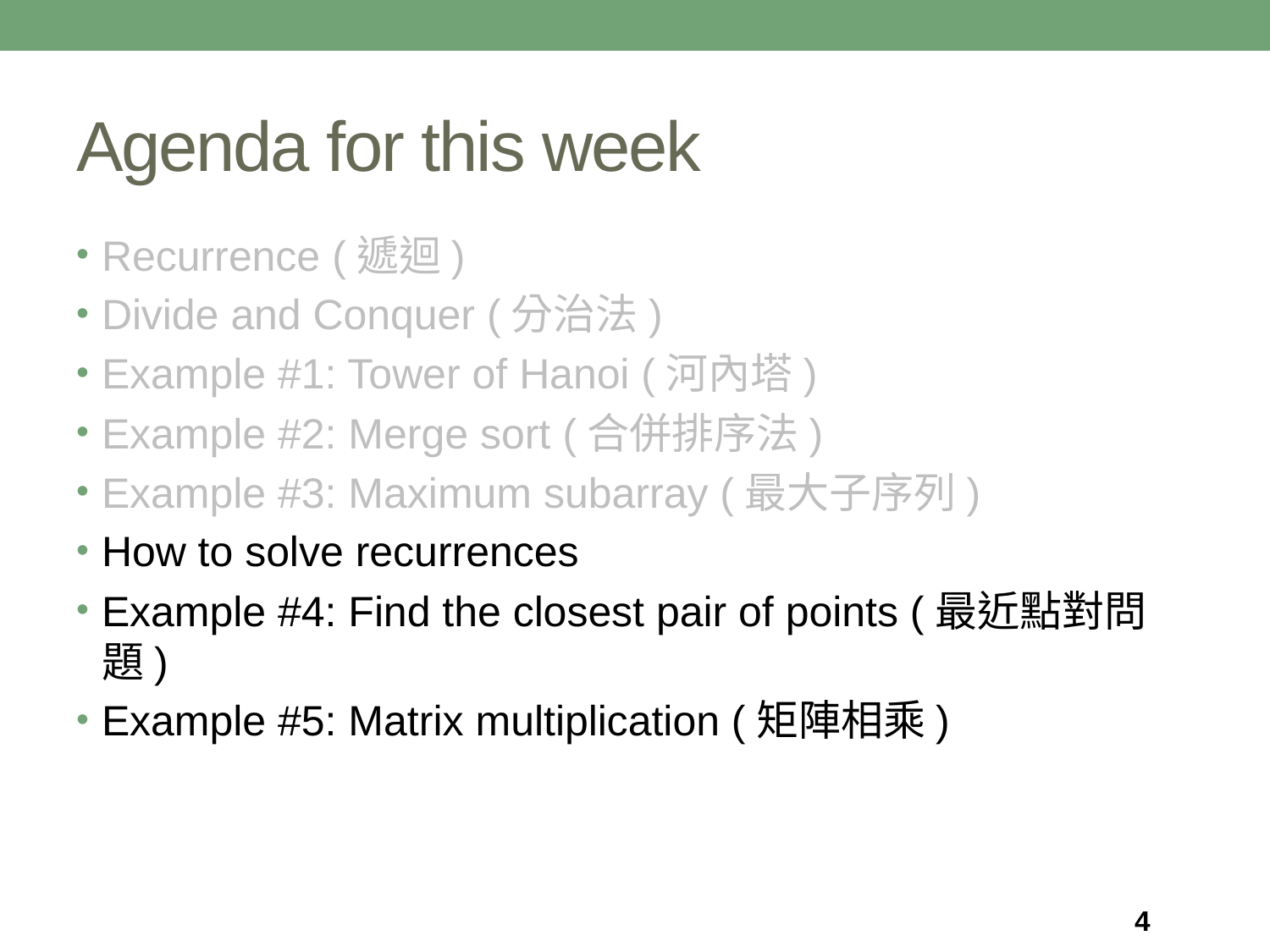

# Agenda for this week
Recurrence (遞迴)
Divide and Conquer (分治法)
Example #1: Tower of Hanoi (河內塔)
Example #2: Merge sort (合併排序法)
Example #3: Maximum subarray (最大子序列)
How to solve recurrences
Example #4: Find the closest pair of points (最近點對問題)
Example #5: Matrix multiplication (矩陣相乘)

4